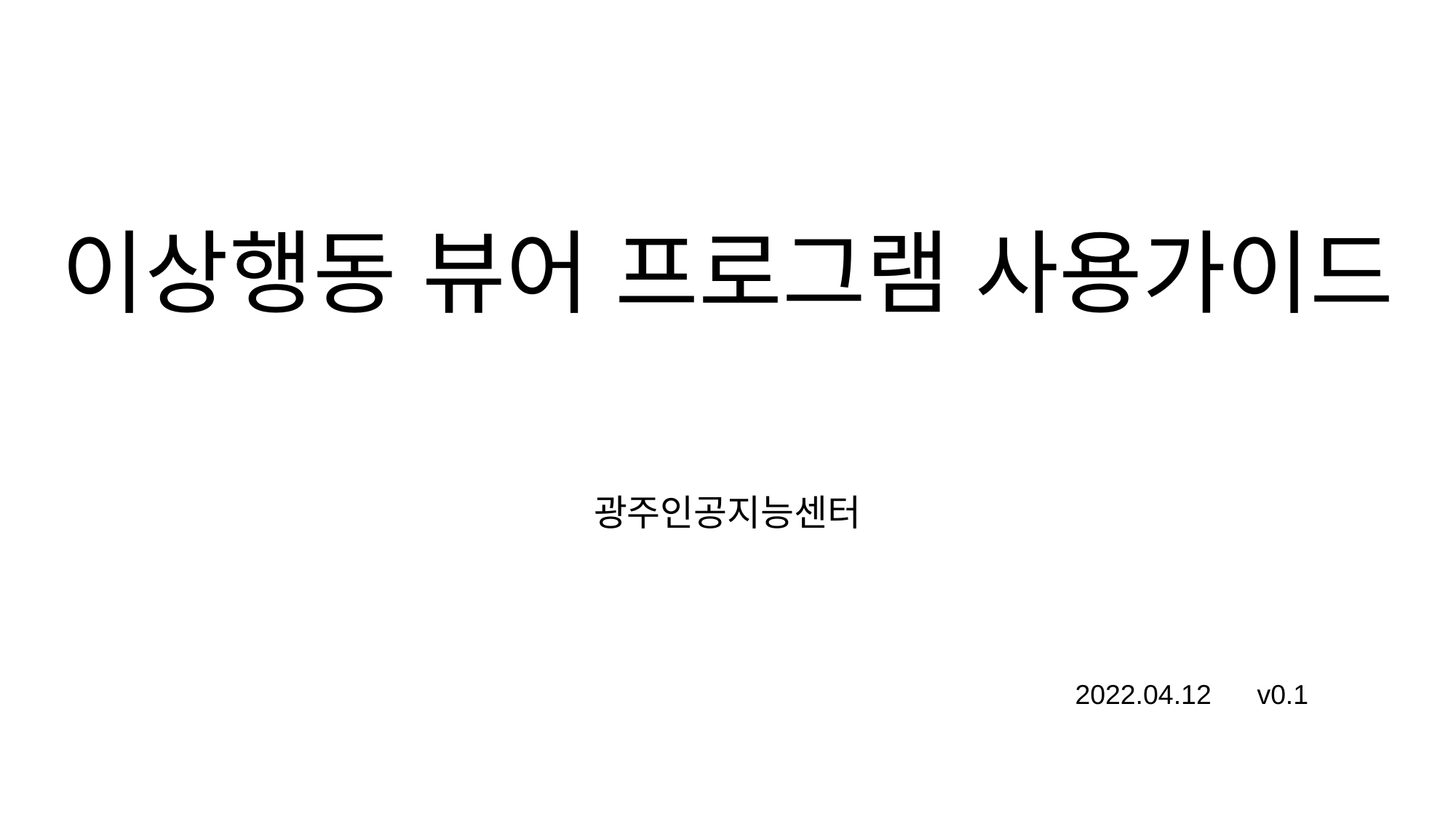

# 이상행동 뷰어 프로그램 사용가이드

광주인공지능센터
2022.04.12      v0.1